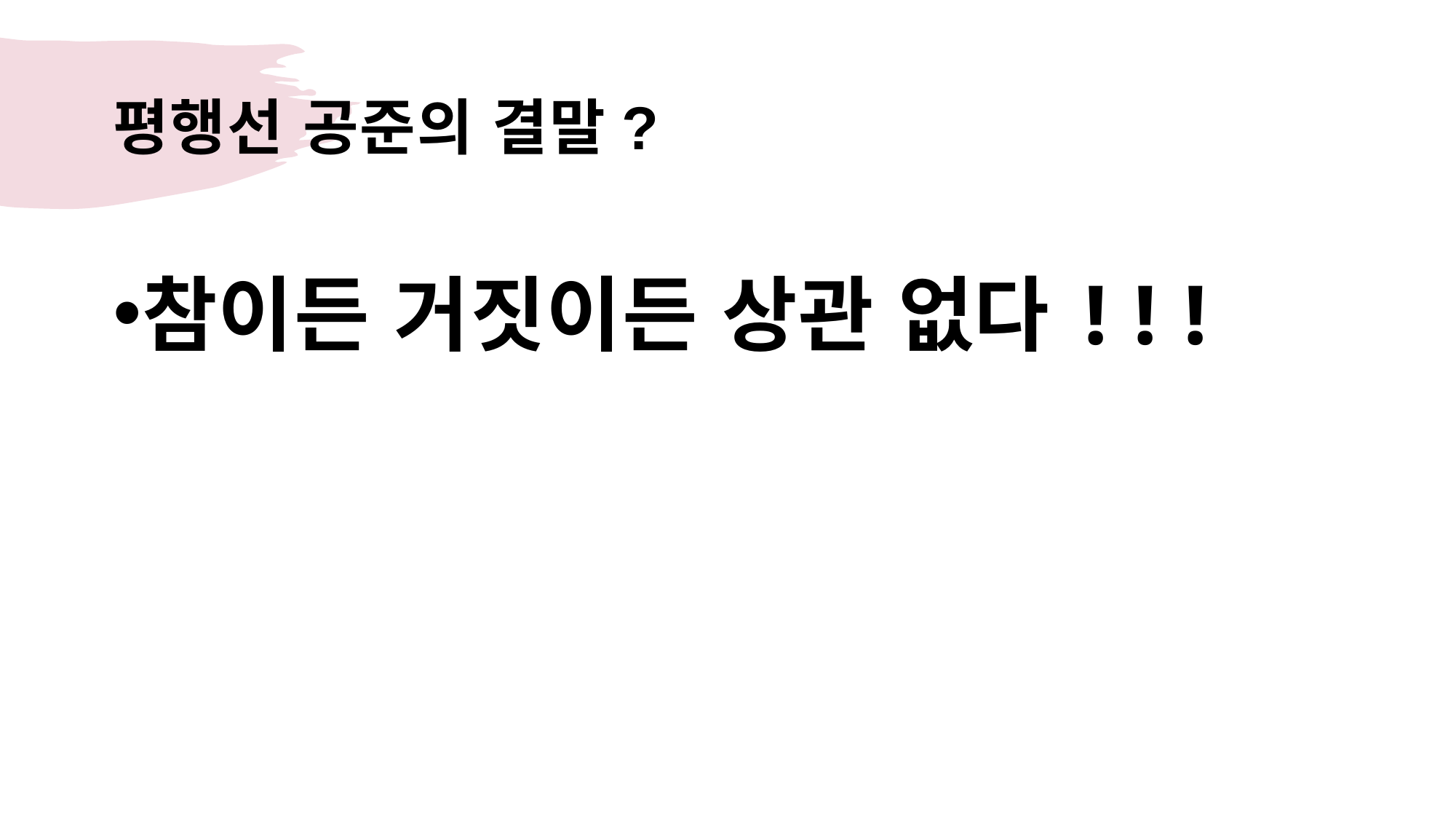

# 평행선 공준의 결말?
참이든 거짓이든 상관 없다!!!